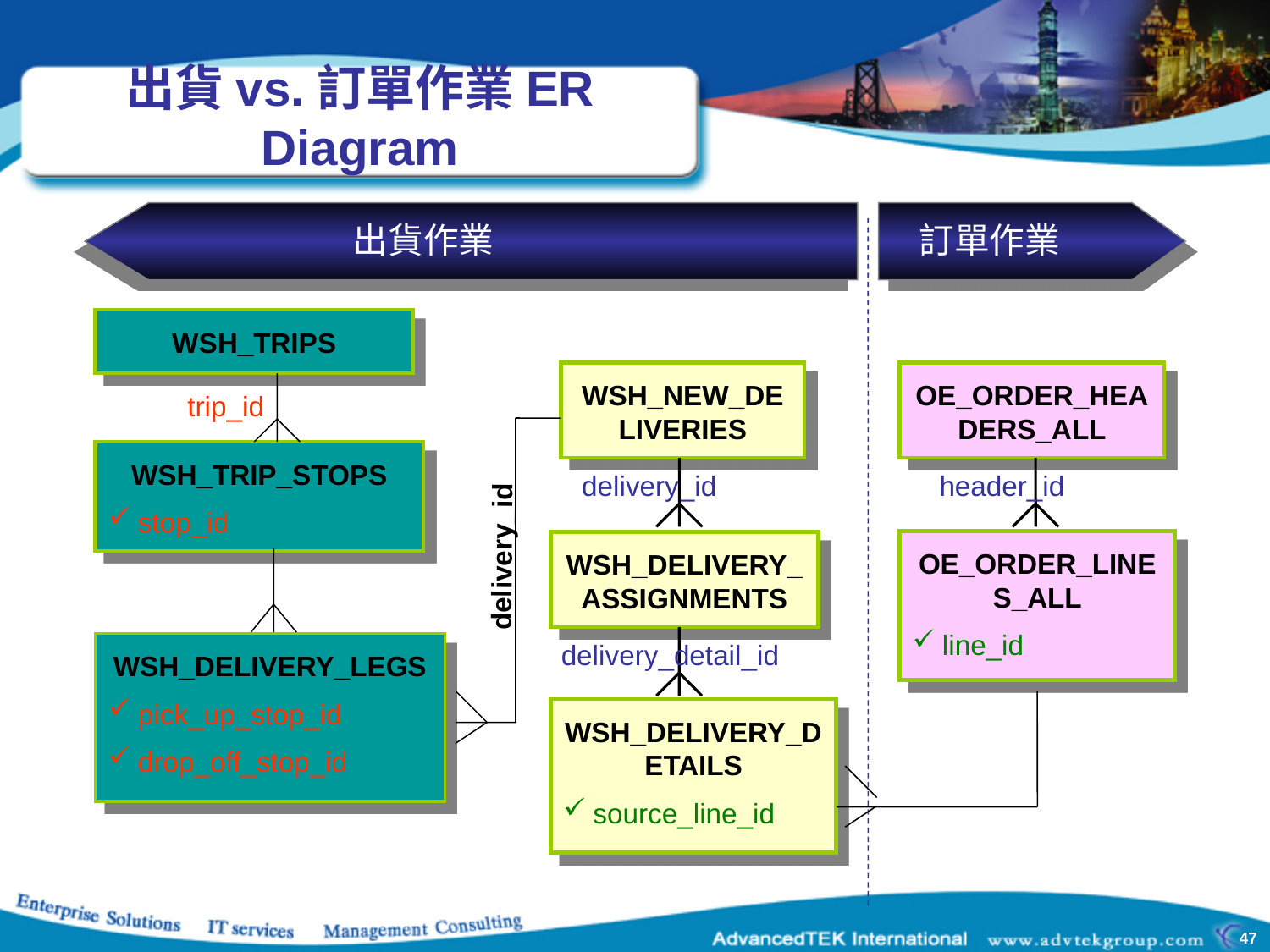

# 出貨vs.訂單作業ER Diagram

出貨作業

訂單作業
WSH_TRIPS
WSH_NEW_DELIVERIES
OE_ORDER_HEADERS_ALL

trip_id

WSH_TRIP_STOPS
stop_id

delivery_id
header_id
OE_ORDER_LINES_ALL
line_id
WSH_DELIVERY_ASSIGNMENTS
delivery_id

WSH_DELIVERY_LEGS
pick_up_stop_id
drop_off_stop_id
delivery_detail_id

WSH_DELIVERY_DETAILS
source_line_id

47